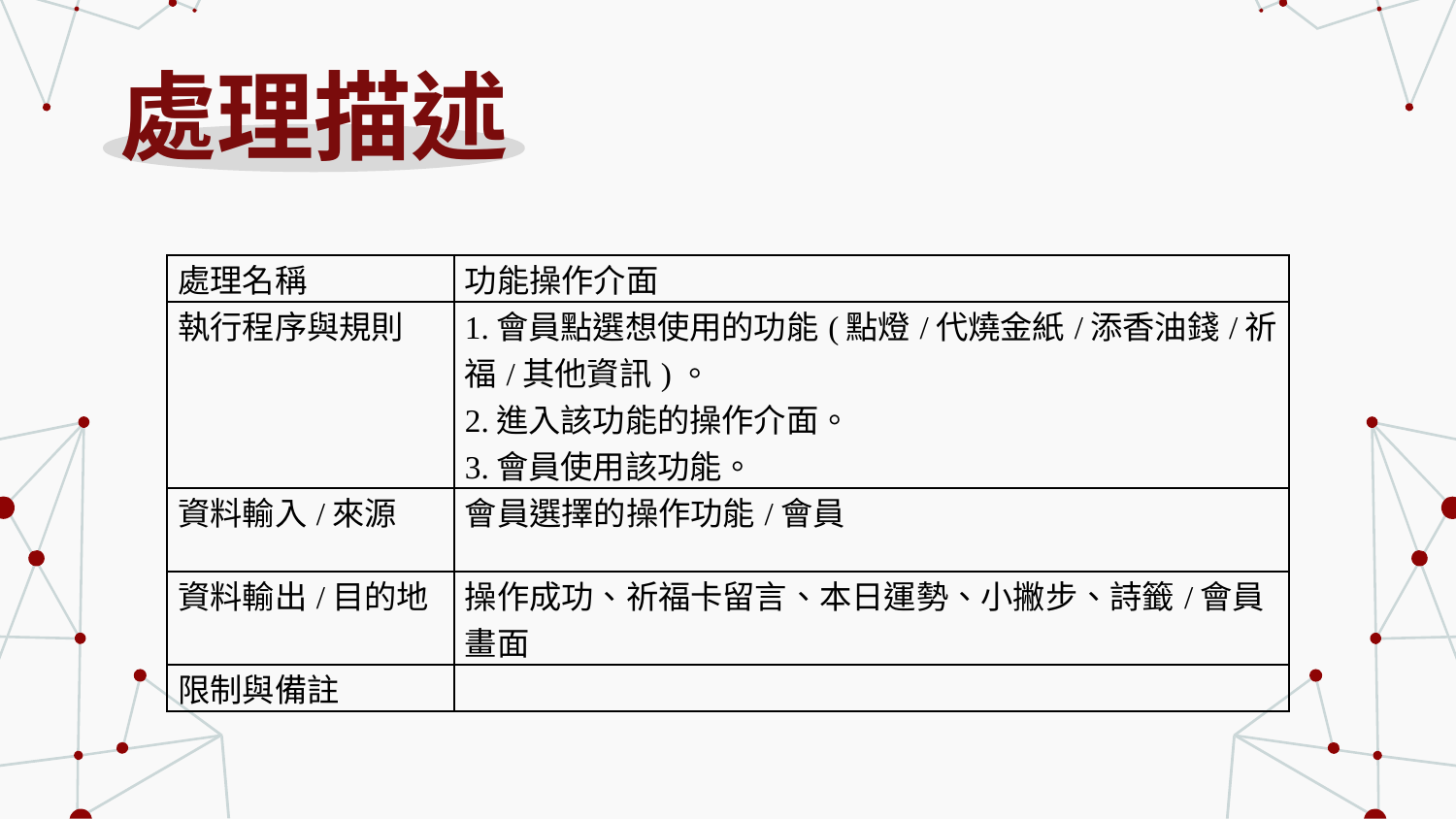

# 處理描述

| 處理名稱 | 功能操作介面 |
| --- | --- |
| 執行程序與規則 | 1.會員點選想使用的功能(點燈/代燒金紙/添香油錢/祈福/其他資訊)。 2.進入該功能的操作介面。 3.會員使用該功能。 |
| 資料輸入/來源 | 會員選擇的操作功能/會員 |
| 資料輸出/目的地 | 操作成功、祈福卡留言、本日運勢、小撇步、詩籤/會員畫面 |
| 限制與備註 |  |